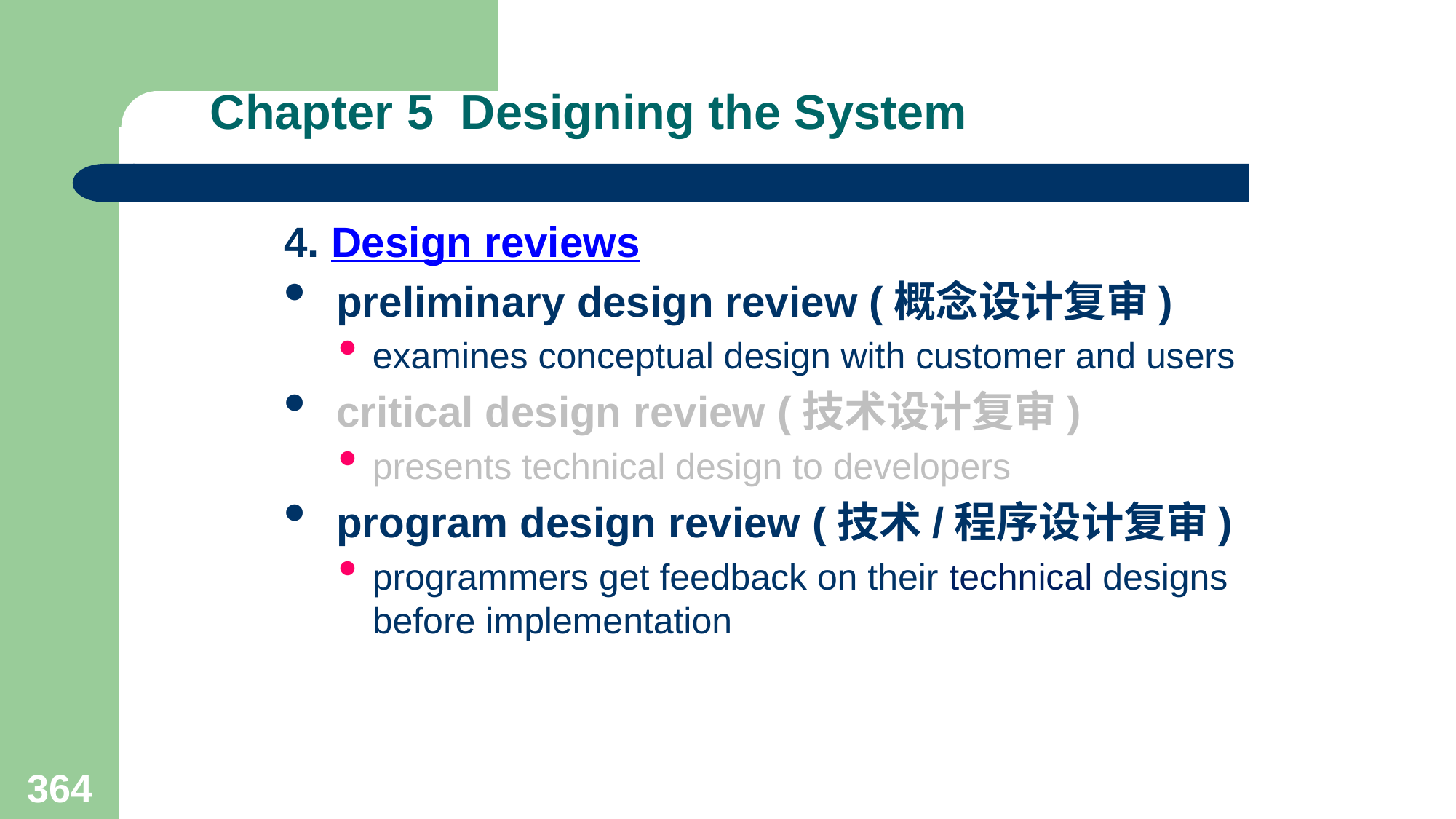

# Chapter 5  Designing the System
4. Design reviews
 preliminary design review (概念设计复审)
examines conceptual design with customer and users
 critical design review (技术设计复审)
presents technical design to developers
 program design review (技术/程序设计复审)
programmers get feedback on their technical designs before implementation

364